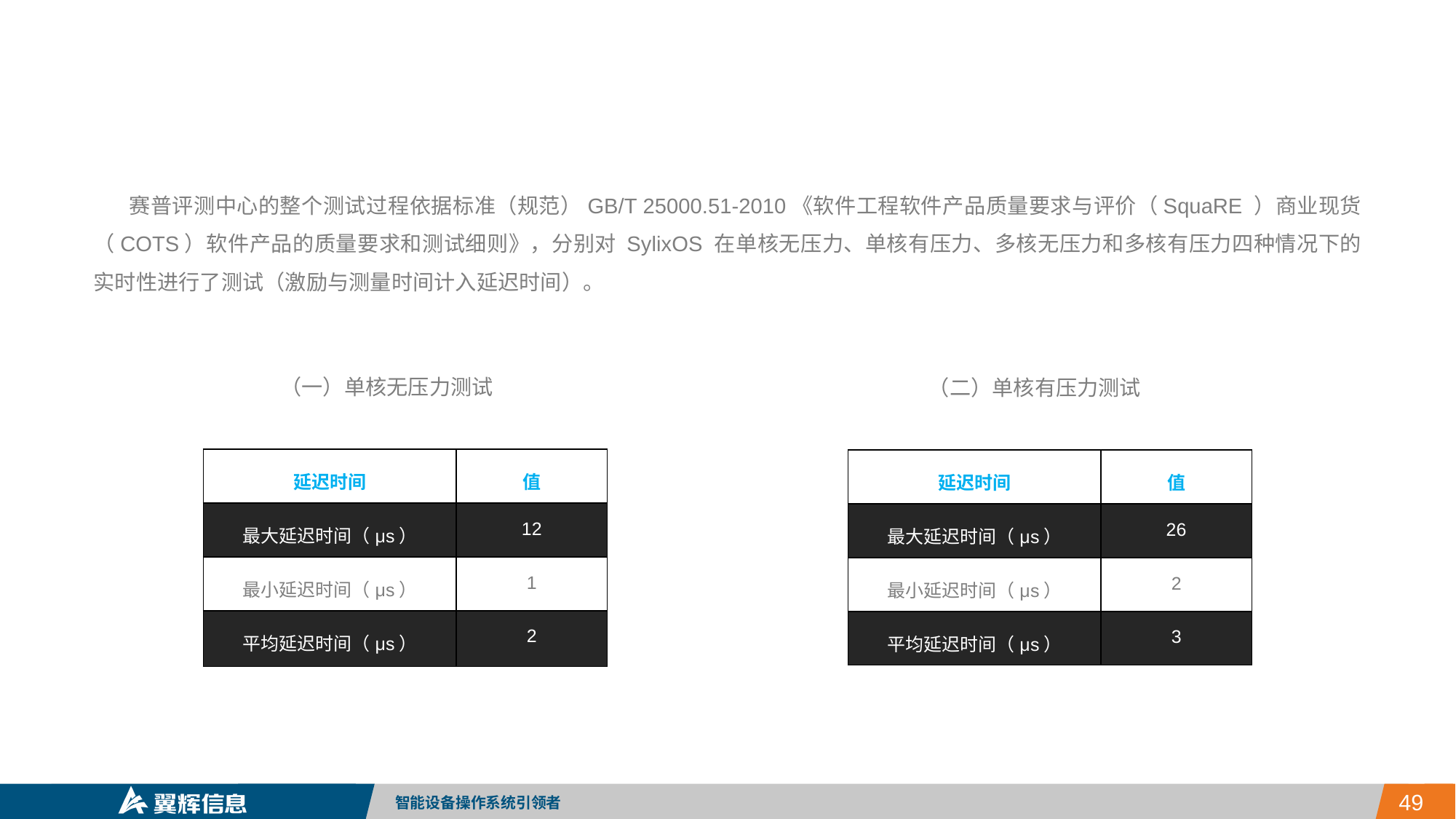

赛普评测中心的整个测试过程依据标准（规范）GB/T 25000.51-2010《软件工程软件产品质量要求与评价（SquaRE ）商业现货（COTS）软件产品的质量要求和测试细则》，分别对 SylixOS 在单核无压力、单核有压力、多核无压力和多核有压力四种情况下的实时性进行了测试（激励与测量时间计入延迟时间）。
（一）单核无压力测试
（二）单核有压力测试
| 延迟时间 | 值 |
| --- | --- |
| 最大延迟时间（μs） | 12 |
| 最小延迟时间（μs） | 1 |
| 平均延迟时间（μs） | 2 |
| 延迟时间 | 值 |
| --- | --- |
| 最大延迟时间（μs） | 26 |
| 最小延迟时间（μs） | 2 |
| 平均延迟时间（μs） | 3 |